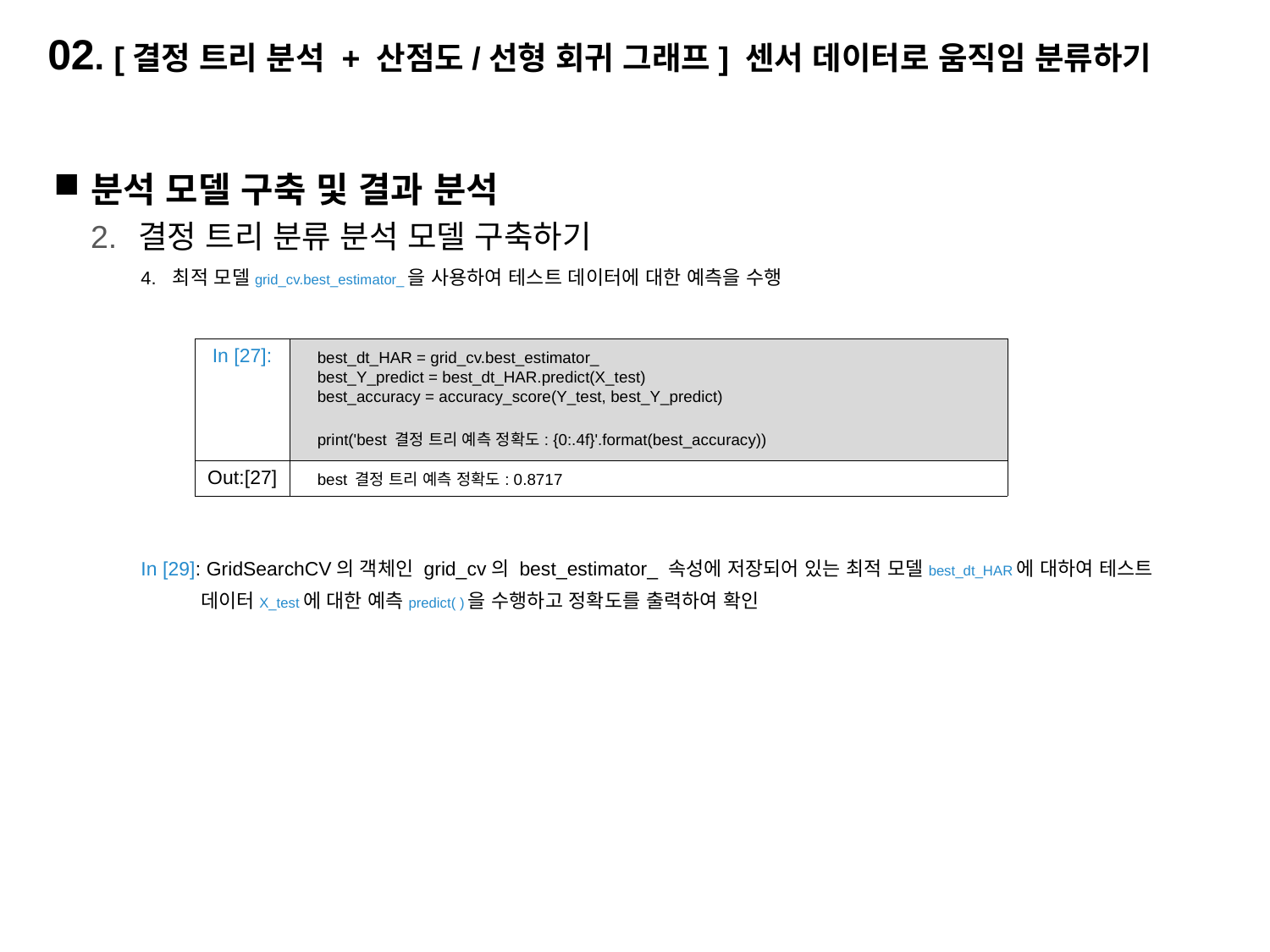

# 02. [결정 트리 분석 + 산점도/선형 회귀 그래프] 센서 데이터로 움직임 분류하기
분석 모델 구축 및 결과 분석
결정 트리 분류 분석 모델 구축하기
최적 모델grid_cv.best_estimator_을 사용하여 테스트 데이터에 대한 예측을 수행

In [29]: GridSearchCV의 객체인 grid_cv의 best_estimator_ 속성에 저장되어 있는 최적 모델best_dt_HAR에 대하여 테스트
          데이터X_test에 대한 예측predict( )을 수행하고 정확도를 출력하여 확인
| In [27]: | best\_dt\_HAR = grid\_cv.best\_estimator\_ best\_Y\_predict = best\_dt\_HAR.predict(X\_test) best\_accuracy = accuracy\_score(Y\_test, best\_Y\_predict) print('best 결정 트리 예측 정확도: {0:.4f}'.format(best\_accuracy)) |
| --- | --- |
| Out:[27] | best 결정 트리 예측 정확도: 0.8717 |